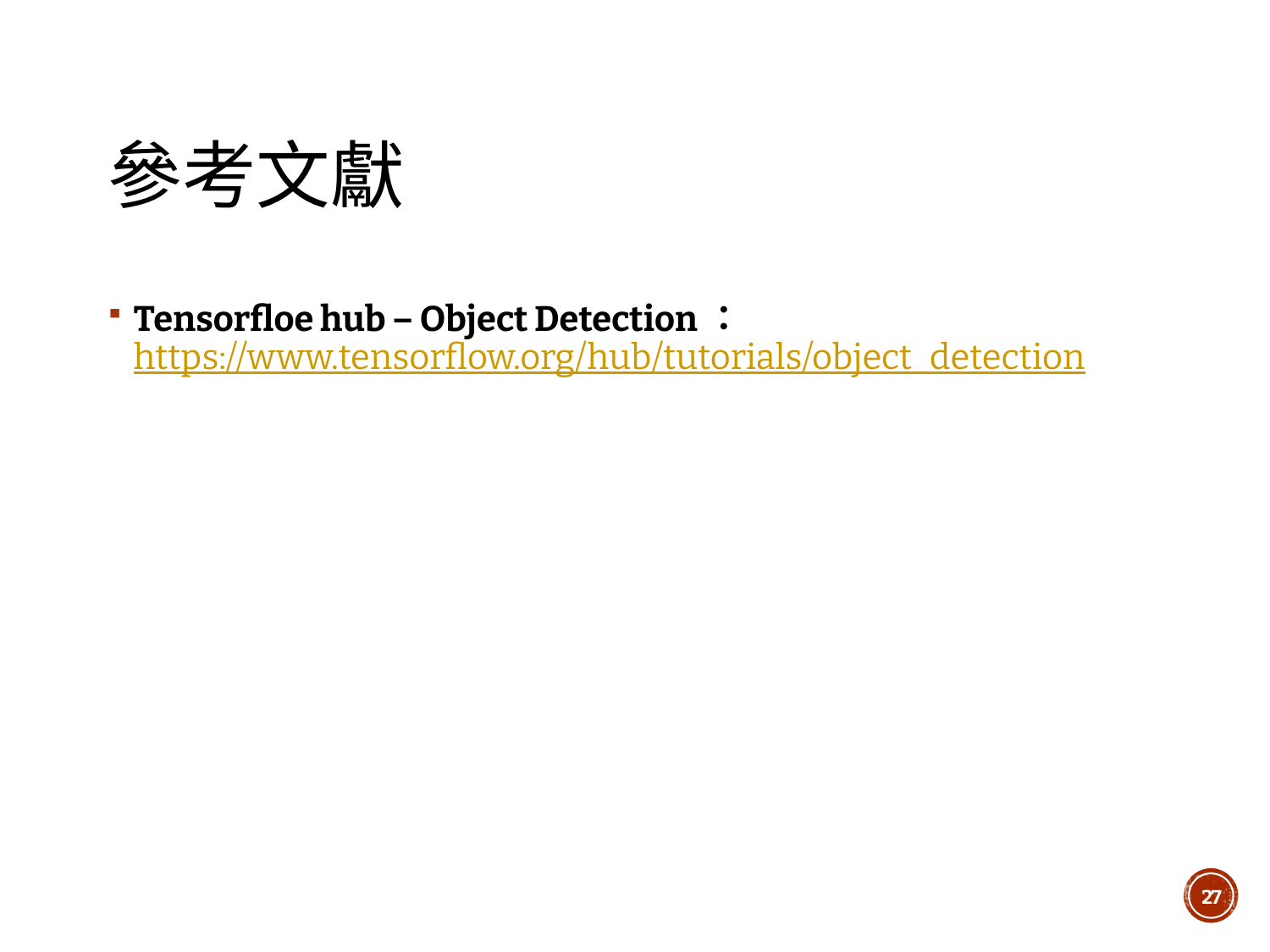

# 參考文獻
Tensorfloe hub – Object Detection：https://www.tensorflow.org/hub/tutorials/object_detection
27